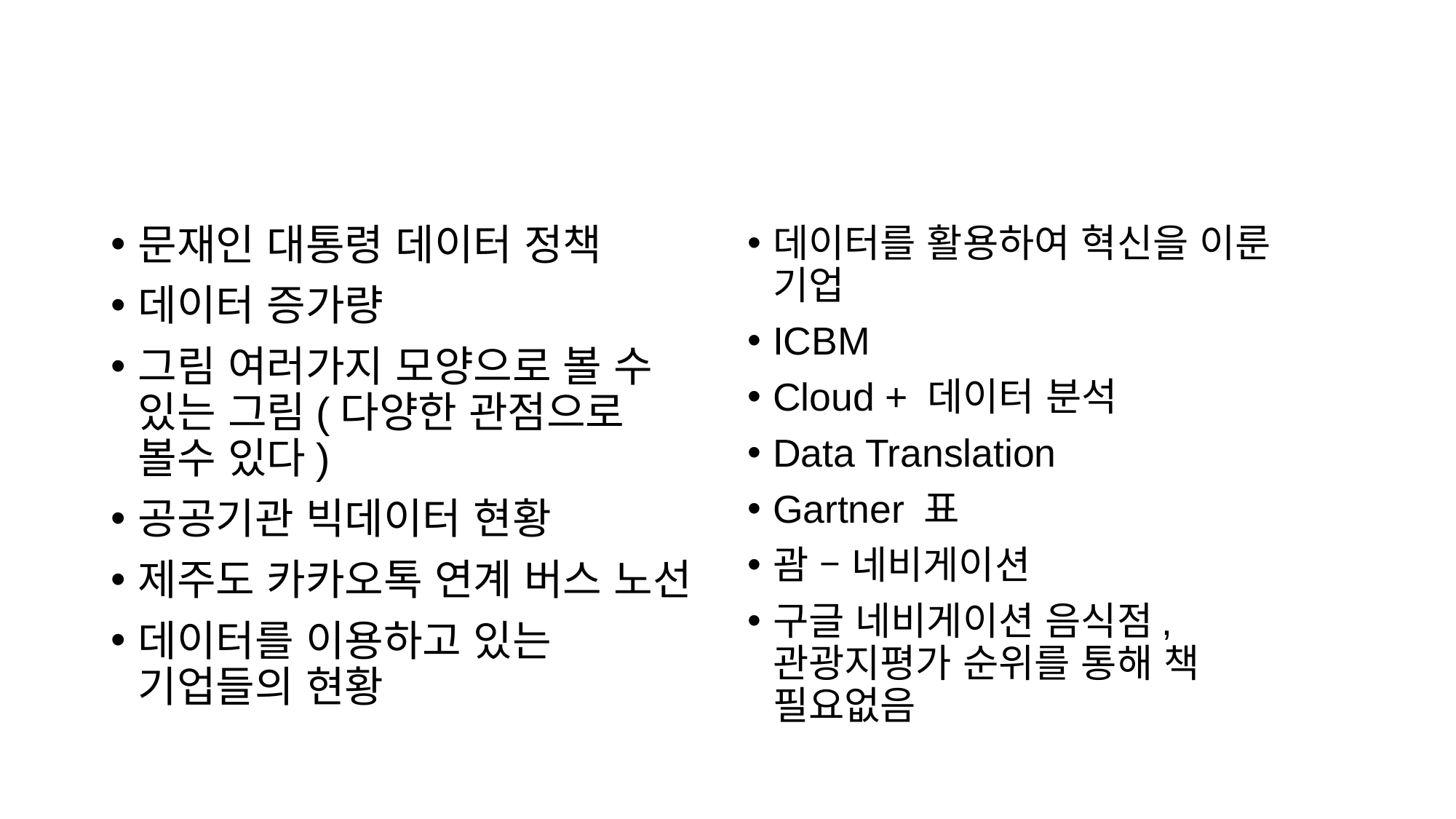

#
문재인 대통령 데이터 정책
데이터 증가량
그림 여러가지 모양으로 볼 수 있는 그림(다양한 관점으로 볼수 있다)
공공기관 빅데이터 현황
제주도 카카오톡 연계 버스 노선
데이터를 이용하고 있는 기업들의 현황
데이터를 활용하여 혁신을 이룬 기업
ICBM
Cloud + 데이터 분석
Data Translation
Gartner 표
괌 – 네비게이션
구글 네비게이션 음식점, 관광지평가 순위를 통해 책 필요없음